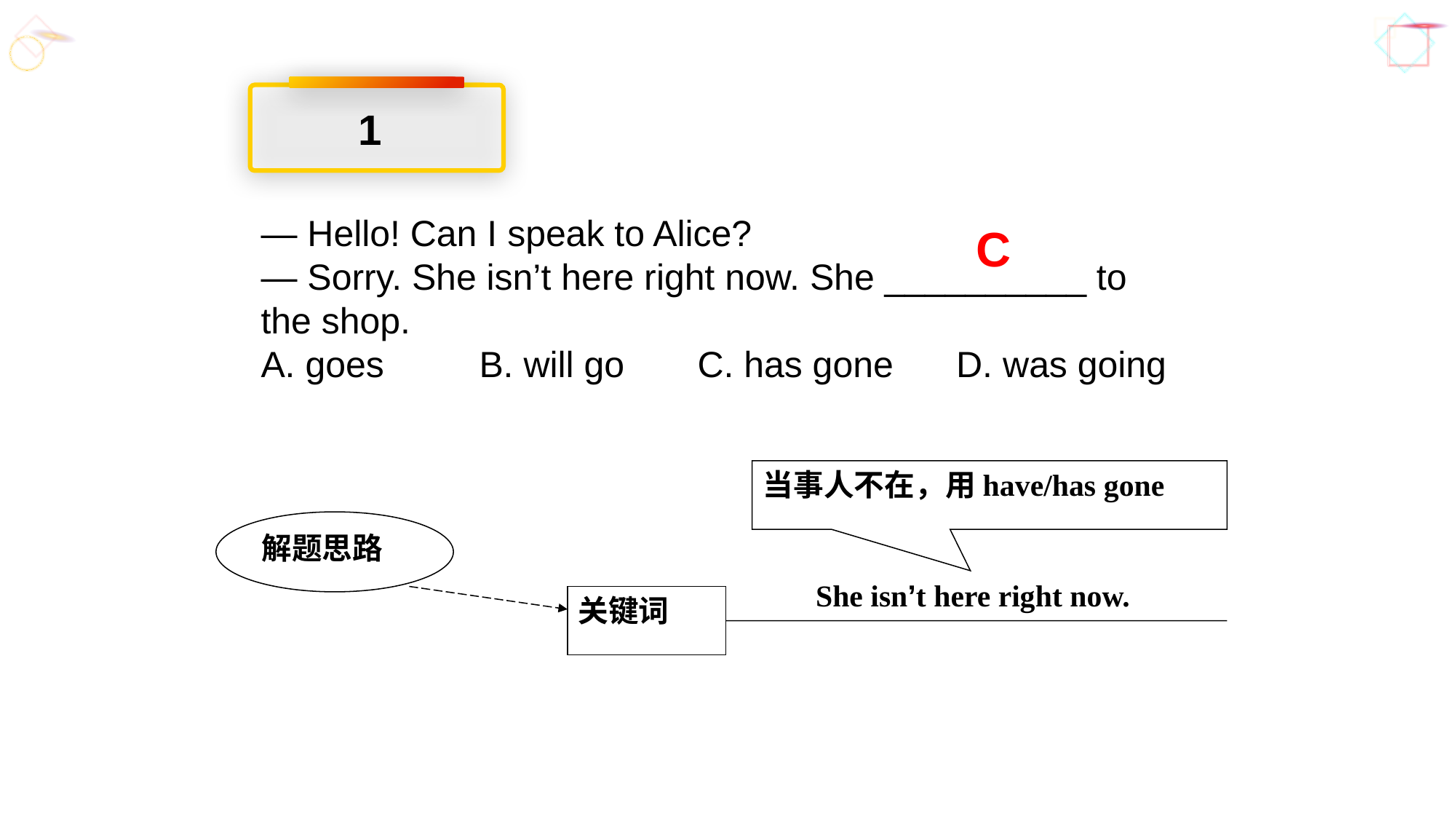

1

— Hello! Can I speak to Alice?
— Sorry. She isn’t here right now. She __________ to
the shop.
A. goes	B. will go	C. has gone	    D. was going
C
当事人不在，用have/has gone
解题思路
She isn’t here right now.

关键词